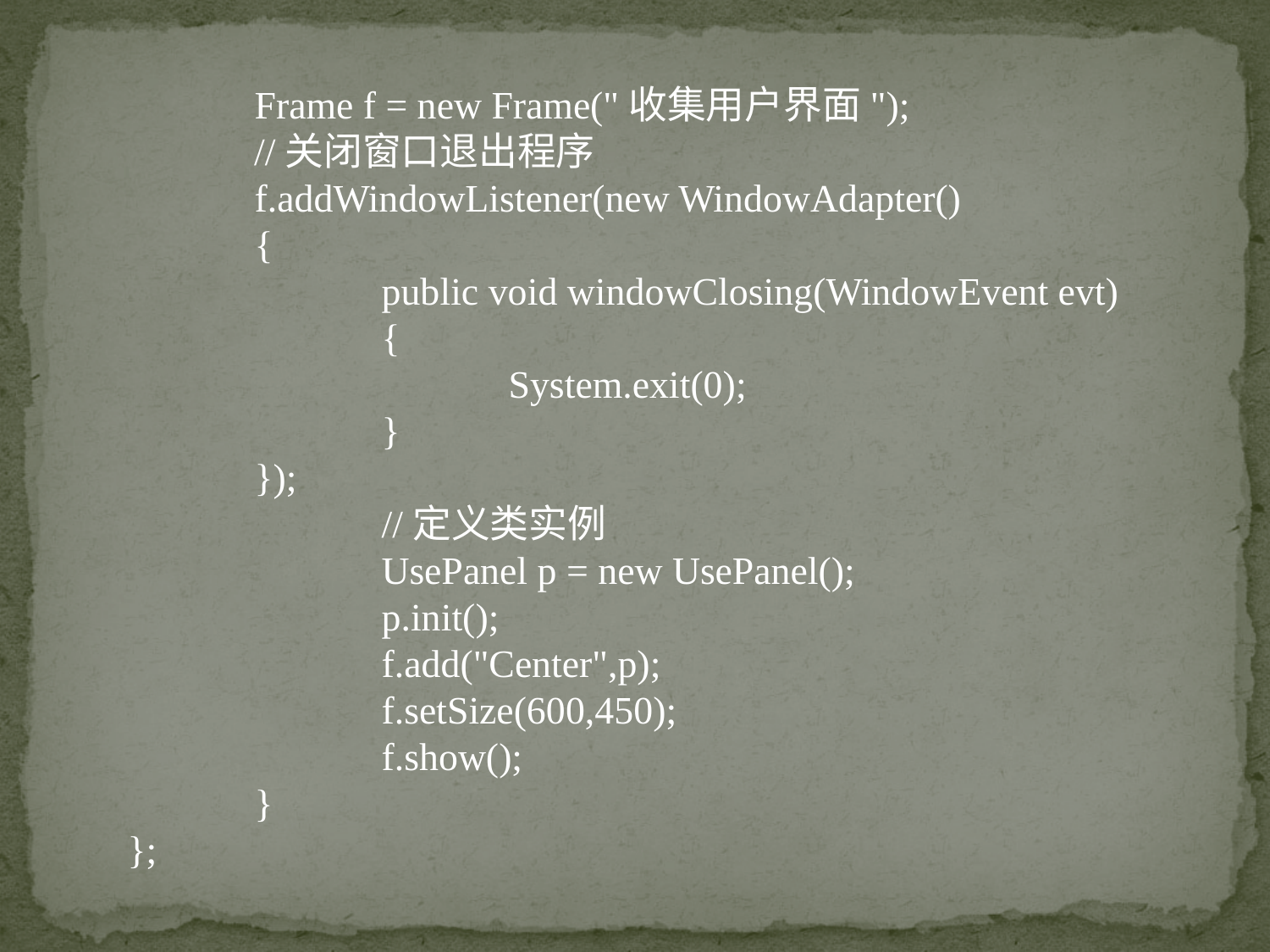

Frame f = new Frame("收集用户界面");
             //关闭窗口退出程序
	f.addWindowListener(new WindowAdapter()
	{
		public void windowClosing(WindowEvent evt)
		{
			System.exit(0);
		}
	});
		//定义类实例
		UsePanel p = new UsePanel();
		p.init();
		f.add("Center",p);
		f.setSize(600,450);
		f.show();
	}
};